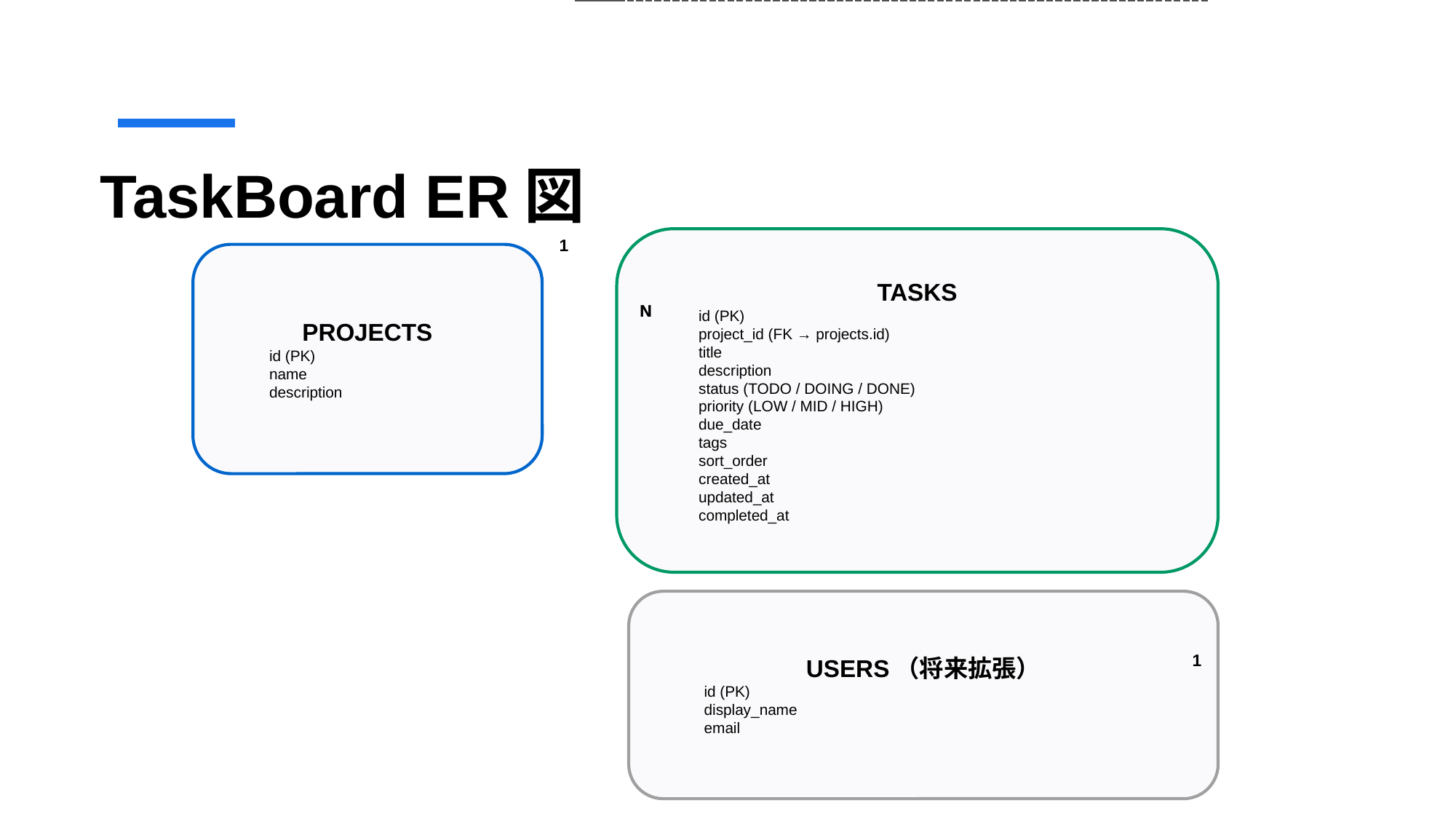

TaskBoard ER図
TASKS
id (PK)
project_id (FK → projects.id)
title
description
status (TODO / DOING / DONE)
priority (LOW / MID / HIGH)
due_date
tags
sort_order
created_at
updated_at
completed_at
1
PROJECTS
id (PK)
name
description
N
N
USERS（将来拡張）
id (PK)
display_name
email
1